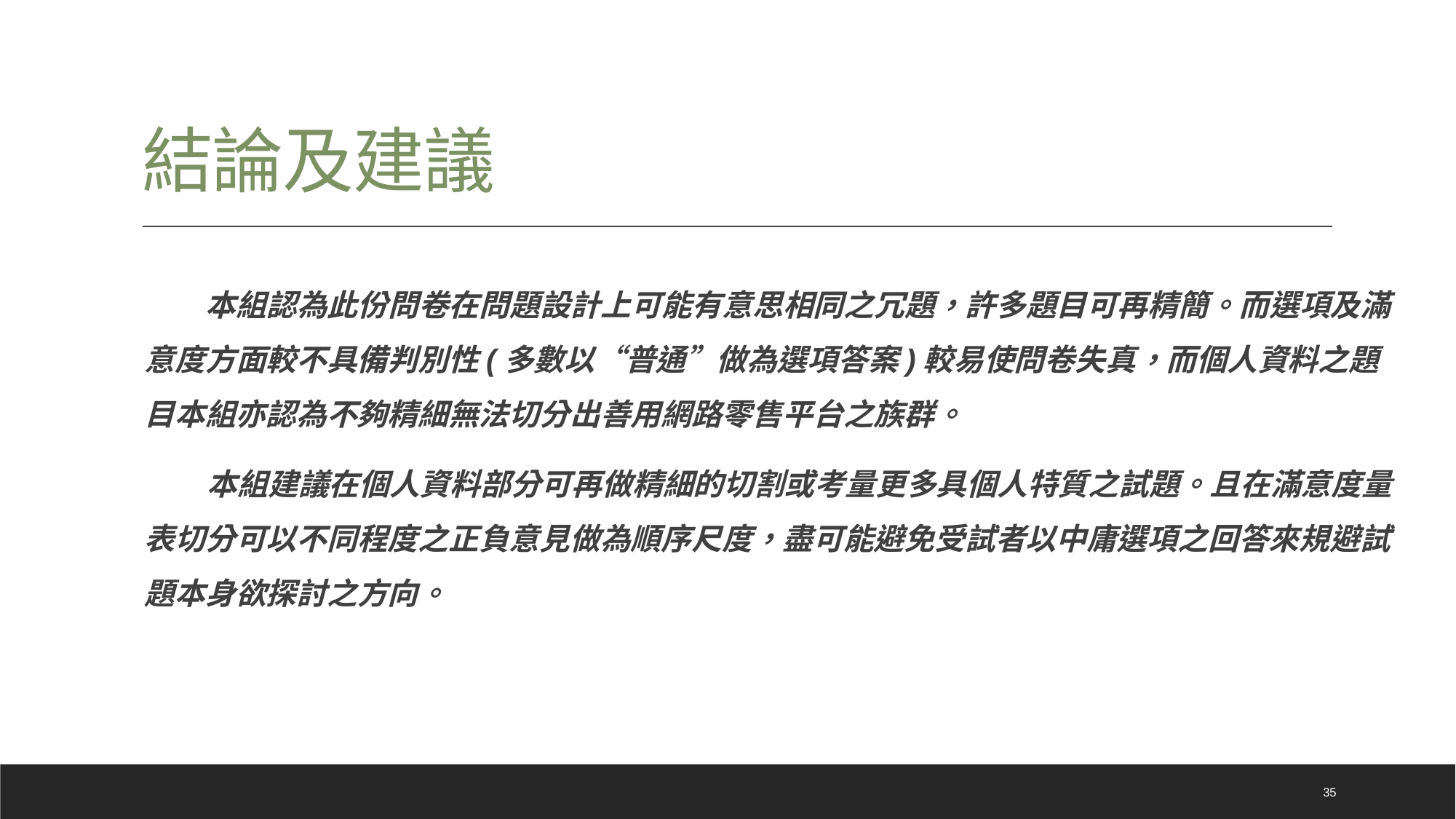

# 結論及建議
        本組認為此份問卷在問題設計上可能有意思相同之冗題，許多題目可再精簡。而選項及滿意度方面較不具備判別性(多數以“普通”做為選項答案)較易使問卷失真，而個人資料之題目本組亦認為不夠精細無法切分出善用網路零售平台之族群。
        本組建議在個人資料部分可再做精細的切割或考量更多具個人特質之試題。且在滿意度量表切分可以不同程度之正負意見做為順序尺度，盡可能避免受試者以中庸選項之回答來規避試題本身欲探討之方向。

35